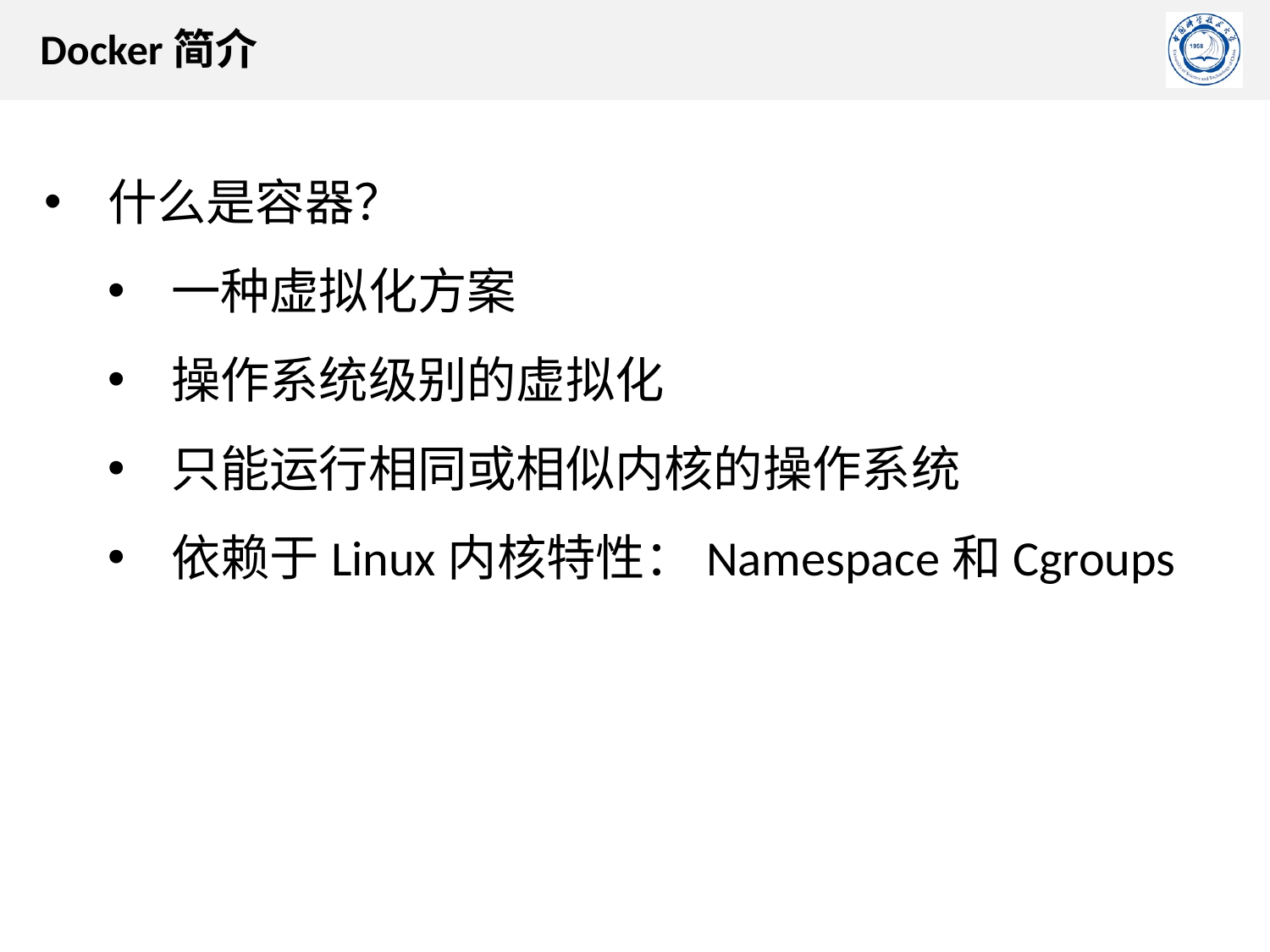

Docker简介
什么是容器？
一种虚拟化方案
操作系统级别的虚拟化
只能运行相同或相似内核的操作系统
依赖于Linux内核特性：Namespace和Cgroups